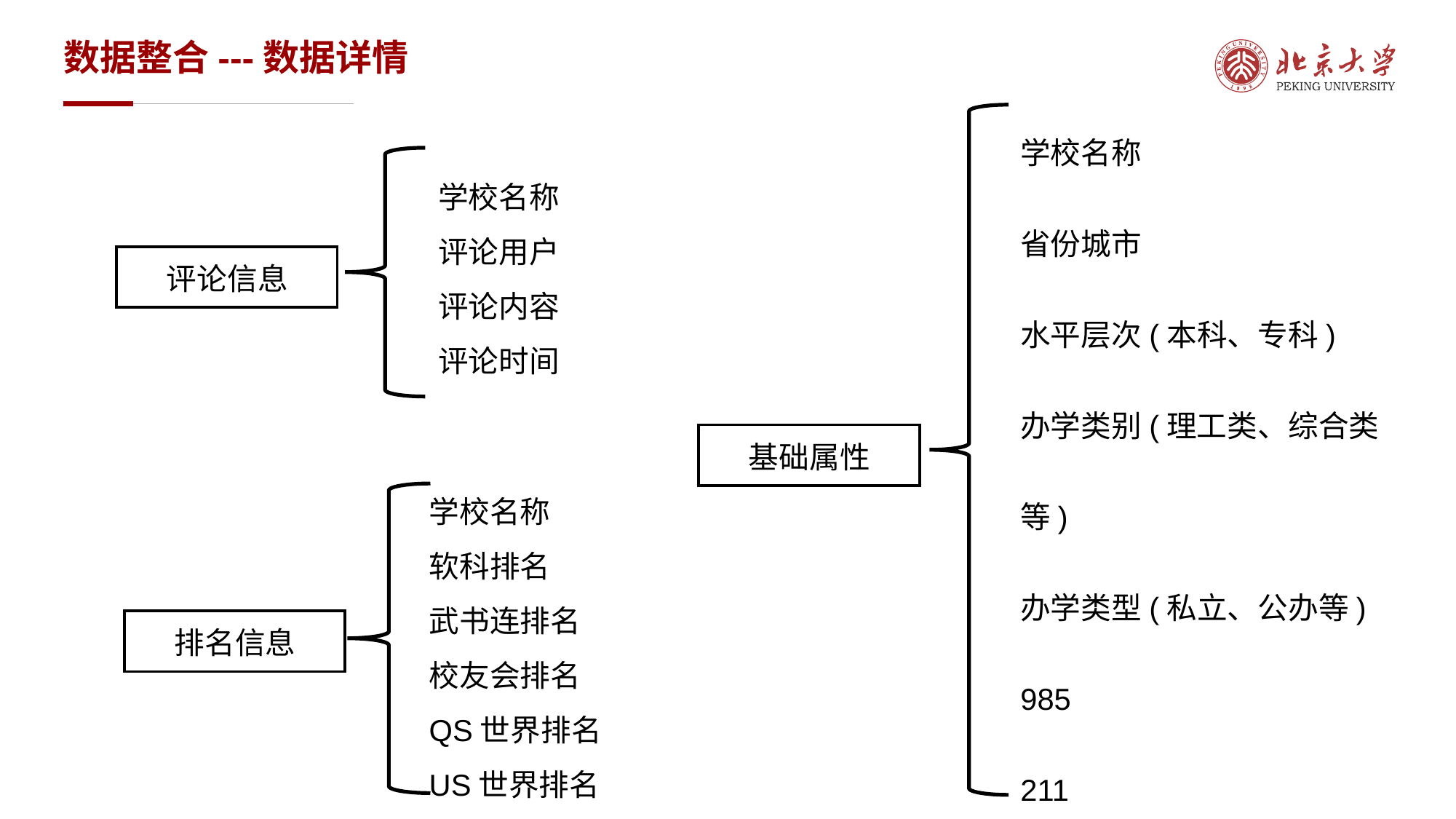

数据整合---数据详情

学校名称
省份城市
水平层次(本科、专科)
办学类别(理工类、综合类等)
办学类型(私立、公办等)
985
211
双一流

学校名称
评论用户
评论内容
评论时间

评论信息

基础属性
学校名称
软科排名
武书连排名
校友会排名
QS世界排名
US世界排名

排名信息